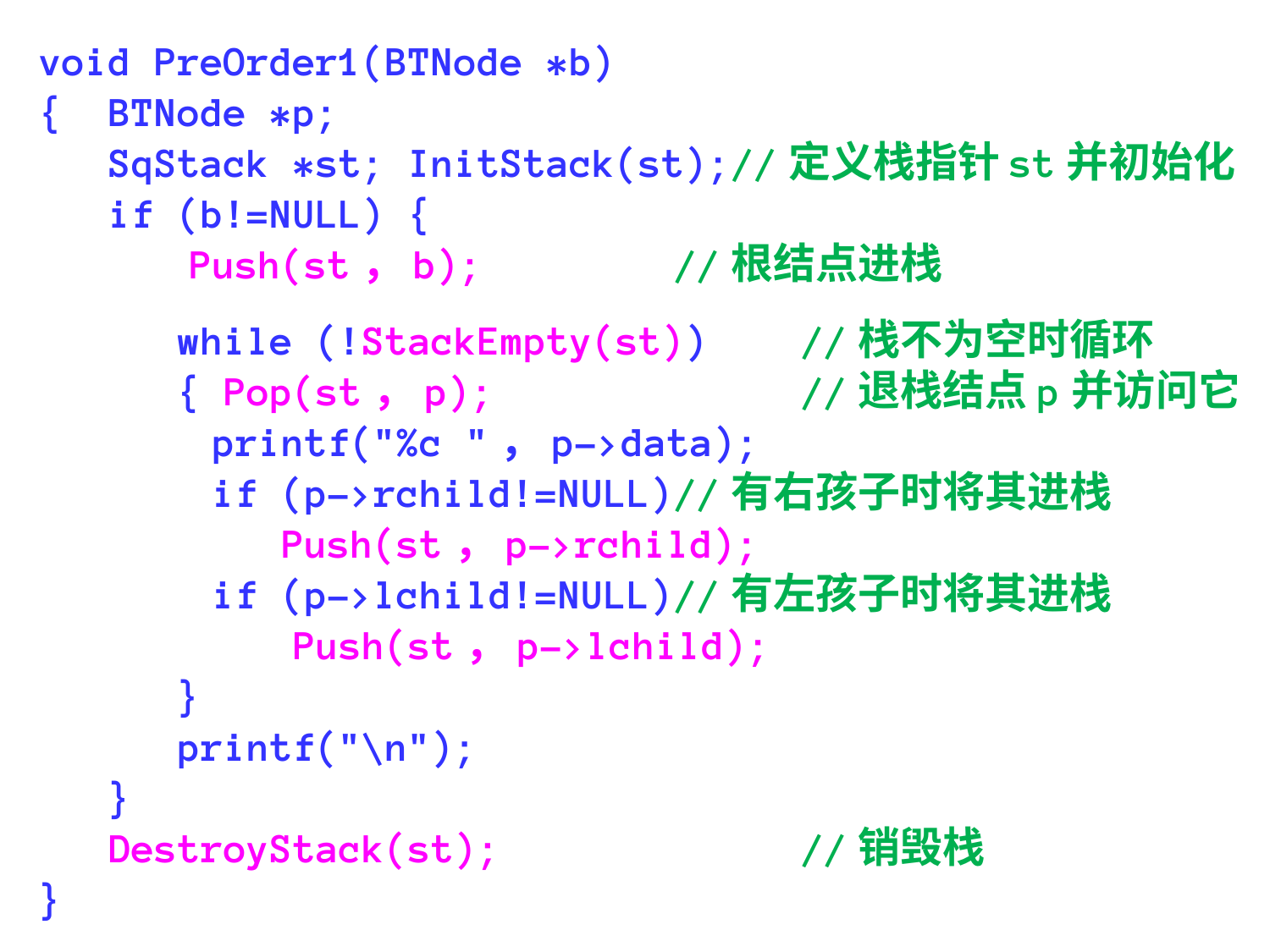

void PreOrder1(BTNode *b)
{  BTNode *p;
   SqStack *st; InitStack(st);//定义栈指针st并初始化
   if (b!=NULL) {
	 Push(st，b);		//根结点进栈
      while (!StackEmpty(st))	//栈不为空时循环
      { Pop(st，p);			//退栈结点p并访问它
	  printf("%c "，p->data);
	  if (p->rchild!=NULL)	//有右孩子时将其进栈
	     Push(st，p->rchild);
	  if (p->lchild!=NULL)	//有左孩子时将其进栈
           Push(st，p->lchild);
      }
      printf("\n");
   }
   DestroyStack(st);			//销毁栈
}